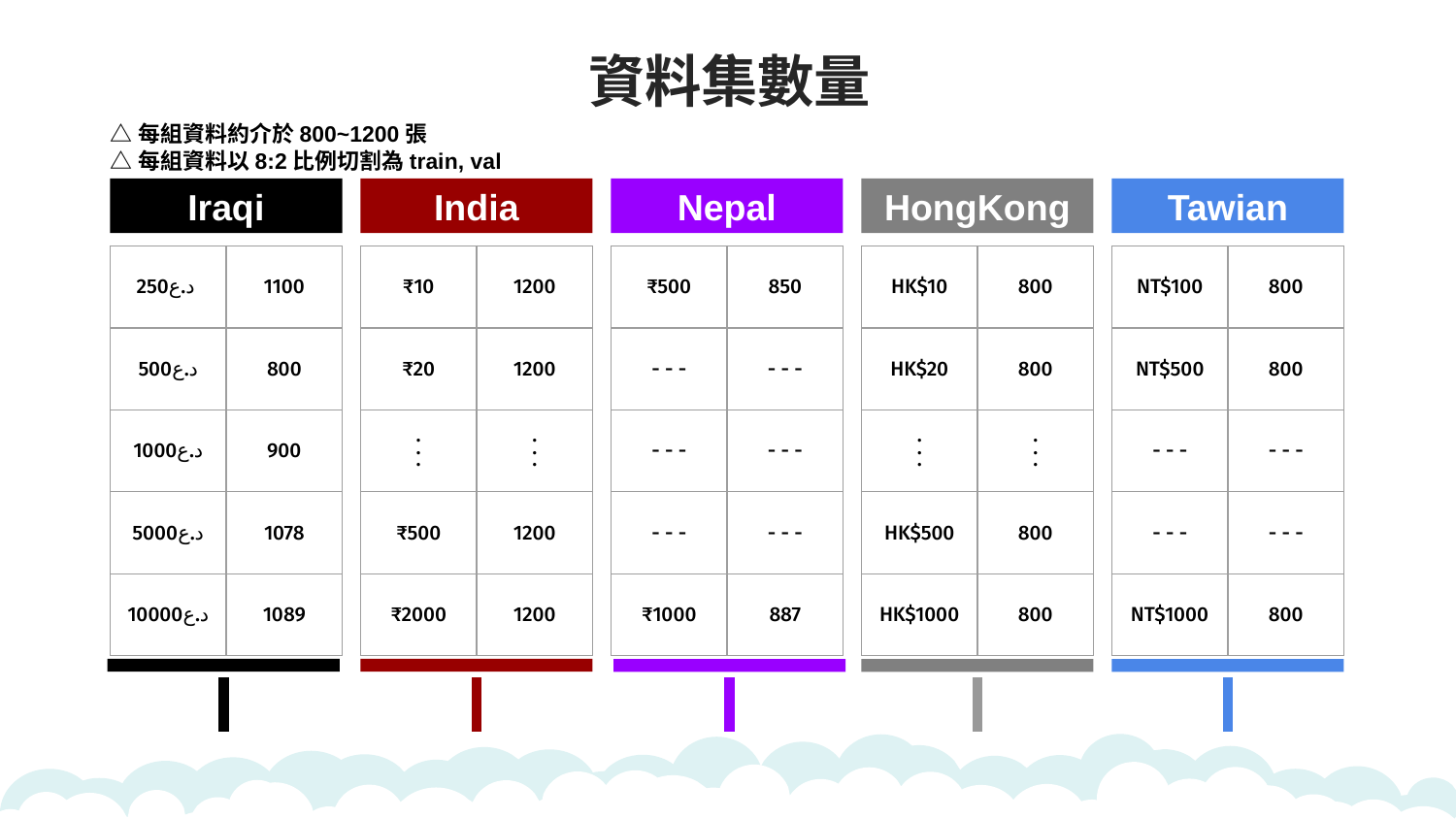

資料集數量
△每組資料約介於800~1200張
△每組資料以8:2比例切割為train, val
Iraqi
India
Nepal
HongKong
Tawian
| د.ع250 | 1100 |
| --- | --- |
| د.ع500 | 800 |
| د.ع1000 | 900 |
| د.ع5000 | 1078 |
| د.ع10000 | 1089 |
| ₹10 | 1200 |
| --- | --- |
| ₹20 | 1200 |
| . . . | . . . |
| ₹500 | 1200 |
| ₹2000 | 1200 |
| ₹500 | 850 |
| --- | --- |
| - - - | - - - |
| - - - | - - - |
| - - - | - - - |
| ₹1000 | 887 |
| HK$10 | 800 |
| --- | --- |
| HK$20 | 800 |
| . . . | . . . |
| HK$500 | 800 |
| HK$1000 | 800 |
| NT$100 | 800 |
| --- | --- |
| NT$500 | 800 |
| - - - | - - - |
| - - - | - - - |
| NT$1000 | 800 |